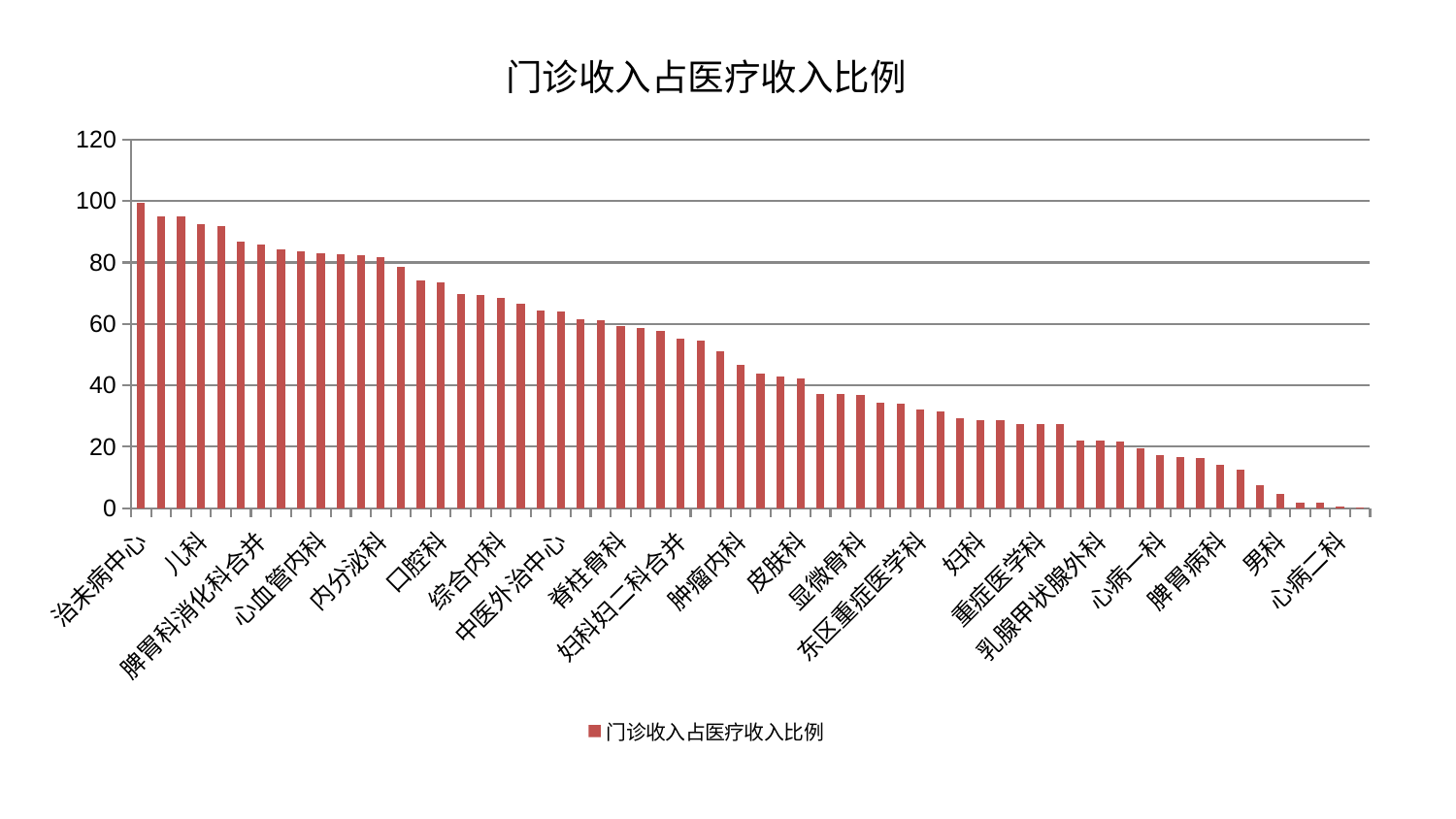

### Chart: 门诊收入占医疗收入比例

| Category | 门诊收入占医疗收入比例 |
|---|---|
| 治未病中心 | 99.55506916336935 |
| 呼吸内科 | 94.99472634516992 |
| 康复科 | 94.91591422444803 |
| 儿科 | 92.34580606173672 |
| 创伤骨科 | 91.76902292891556 |
| 周围血管科 | 86.93709241412063 |
| 脾胃科消化科合并 | 85.83211297537574 |
| 推拿科 | 84.26061456939374 |
| 西区重症医学科 | 83.55617006005089 |
| 心血管内科 | 83.04151691402754 |
| 神经外科 | 82.82479882227254 |
| 老年医学科 | 82.52071364601868 |
| 内分泌科 | 81.78041454397285 |
| 微创骨科 | 78.7280369657144 |
| 东区肾病科 | 74.05470670044419 |
| 口腔科 | 73.58973555260995 |
| 血液科 | 69.86801144549706 |
| 消化内科 | 69.5133114310832 |
| 综合内科 | 68.45088207132375 |
| 风湿病科 | 66.68125750399321 |
| 医院 | 64.3211808775769 |
| 中医外治中心 | 63.96295278332429 |
| 关节骨科 | 61.55421373990724 |
| 胸外科 | 61.188695811648095 |
| 脊柱骨科 | 59.46355155148615 |
| 产科 | 58.723151880101845 |
| 耳鼻喉科 | 57.602225602799926 |
| 妇科妇二科合并 | 55.09701798995172 |
| 妇二科 | 54.53535224776762 |
| 心病四科 | 51.06927817729614 |
| 肿瘤内科 | 46.5534604354493 |
| 美容皮肤科 | 43.88670659121799 |
| 心病三科 | 42.850390936546475 |
| 皮肤科 | 42.40586747069861 |
| 运动损伤骨科 | 37.27576995901731 |
| 泌尿外科 | 37.21218867753646 |
| 显微骨科 | 36.740142321526115 |
| 脑病一科 | 34.273171695277725 |
| 普通外科 | 34.20465602063272 |
| 东区重症医学科 | 32.24280607323031 |
| 肛肠科 | 31.559718634796717 |
| 骨科 | 29.22207933082852 |
| 妇科 | 28.73044883084013 |
| 肝病科 | 28.685688372775875 |
| 脑病三科 | 27.540071224302043 |
| 重症医学科 | 27.384909858812257 |
| 神经内科 | 27.365518940705314 |
| 中医经典科 | 22.136234039643732 |
| 乳腺甲状腺外科 | 22.126910475730966 |
| 肾病科 | 21.748057597605918 |
| 脑病二科 | 19.57423465619048 |
| 心病一科 | 17.296168714706162 |
| 肾脏内科 | 16.73006460572759 |
| 小儿骨科 | 16.393666930708495 |
| 脾胃病科 | 14.261452977196587 |
| 肝胆外科 | 12.635912702853759 |
| 身心医学科 | 7.521101856777013 |
| 男科 | 4.553717244310795 |
| 小儿推拿科 | 1.787112450213968 |
| 眼科 | 1.7064870384817965 |
| 心病二科 | 0.46308656358360345 |
| 针灸科 | 0.21120882500580418 |
66